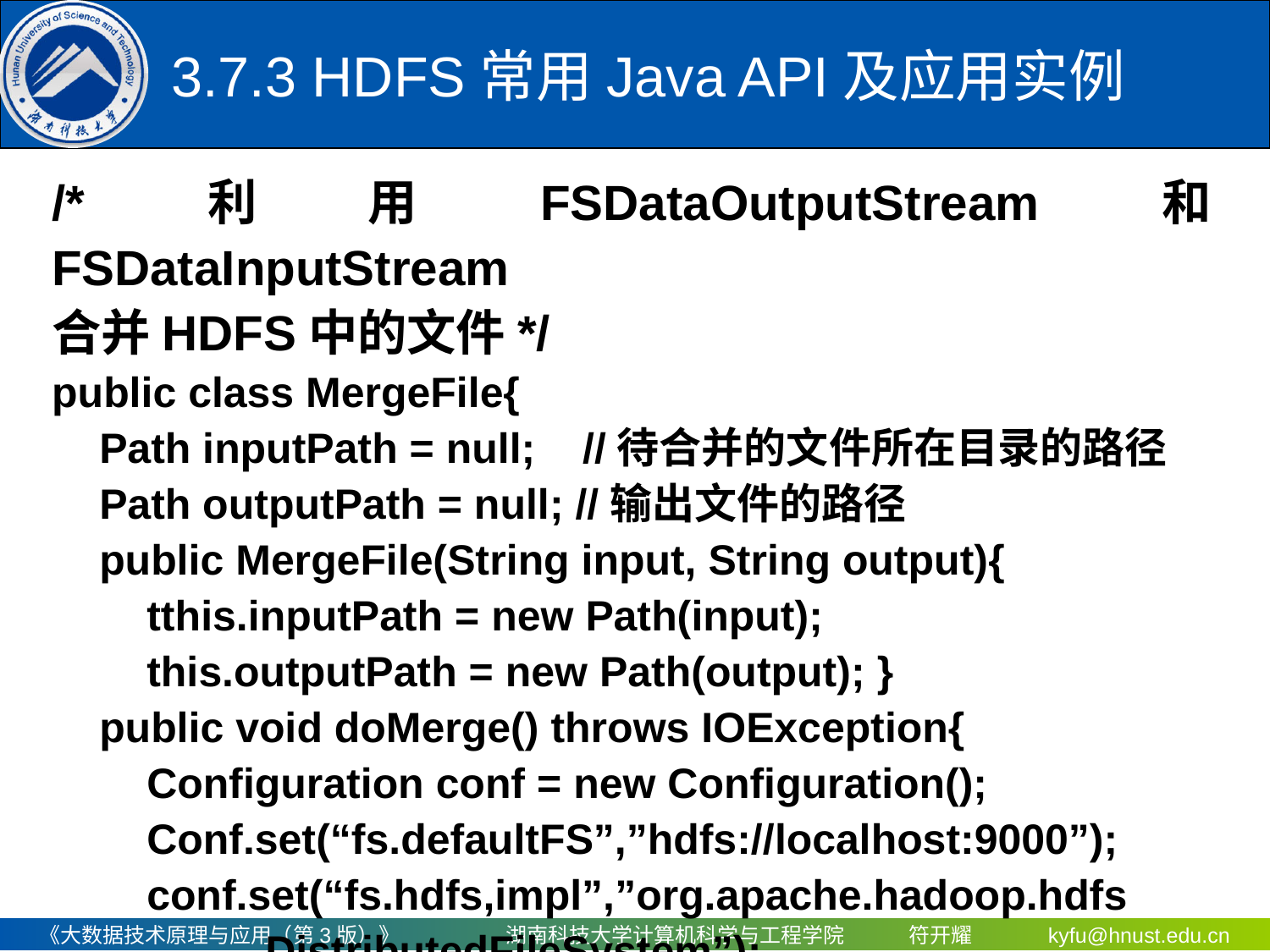

# 3.7.3 HDFS常用Java API及应用实例
/*利用FSDataOutputStream和FSDataInputStream
合并HDFS中的文件*/
public class MergeFile{
    Path inputPath = null;    //待合并的文件所在目录的路径
    Path outputPath = null; //输出文件的路径
    public MergeFile(String input, String output){
        tthis.inputPath = new Path(input);
        this.outputPath = new Path(output); }
    public void doMerge() throws IOException{
        Configuration conf = new Configuration();
        Conf.set(“fs.defaultFS”,”hdfs://localhost:9000”);
        conf.set(“fs.hdfs,impl”,”org.apache.hadoop.hdfs
                 .DistributedFileSystem”);